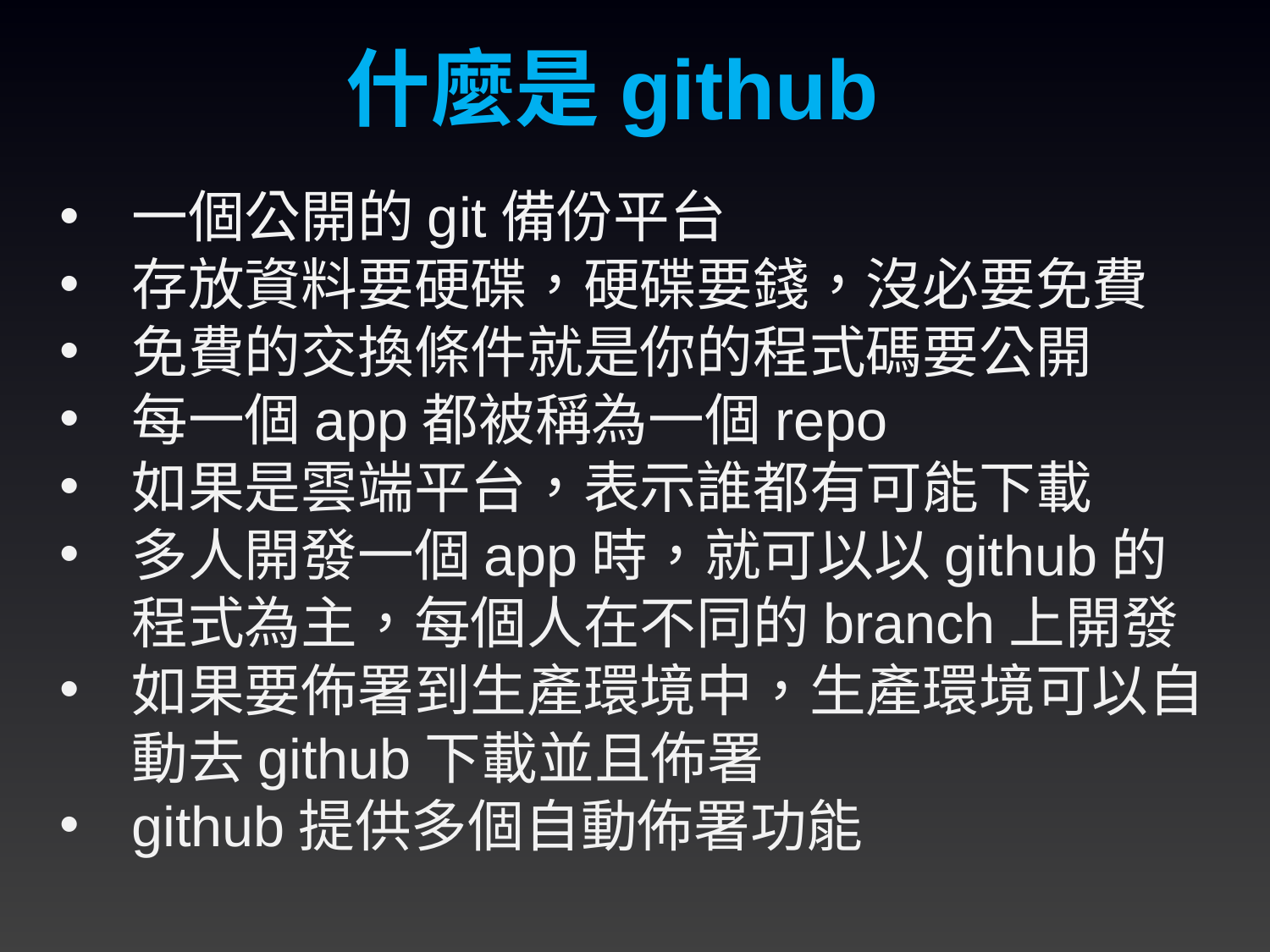

什麼是github
一個公開的git備份平台
存放資料要硬碟，硬碟要錢，沒必要免費
免費的交換條件就是你的程式碼要公開
每一個app都被稱為一個repo
如果是雲端平台，表示誰都有可能下載
多人開發一個app時，就可以以github的程式為主，每個人在不同的branch上開發
如果要佈署到生產環境中，生產環境可以自動去github下載並且佈署
github提供多個自動佈署功能